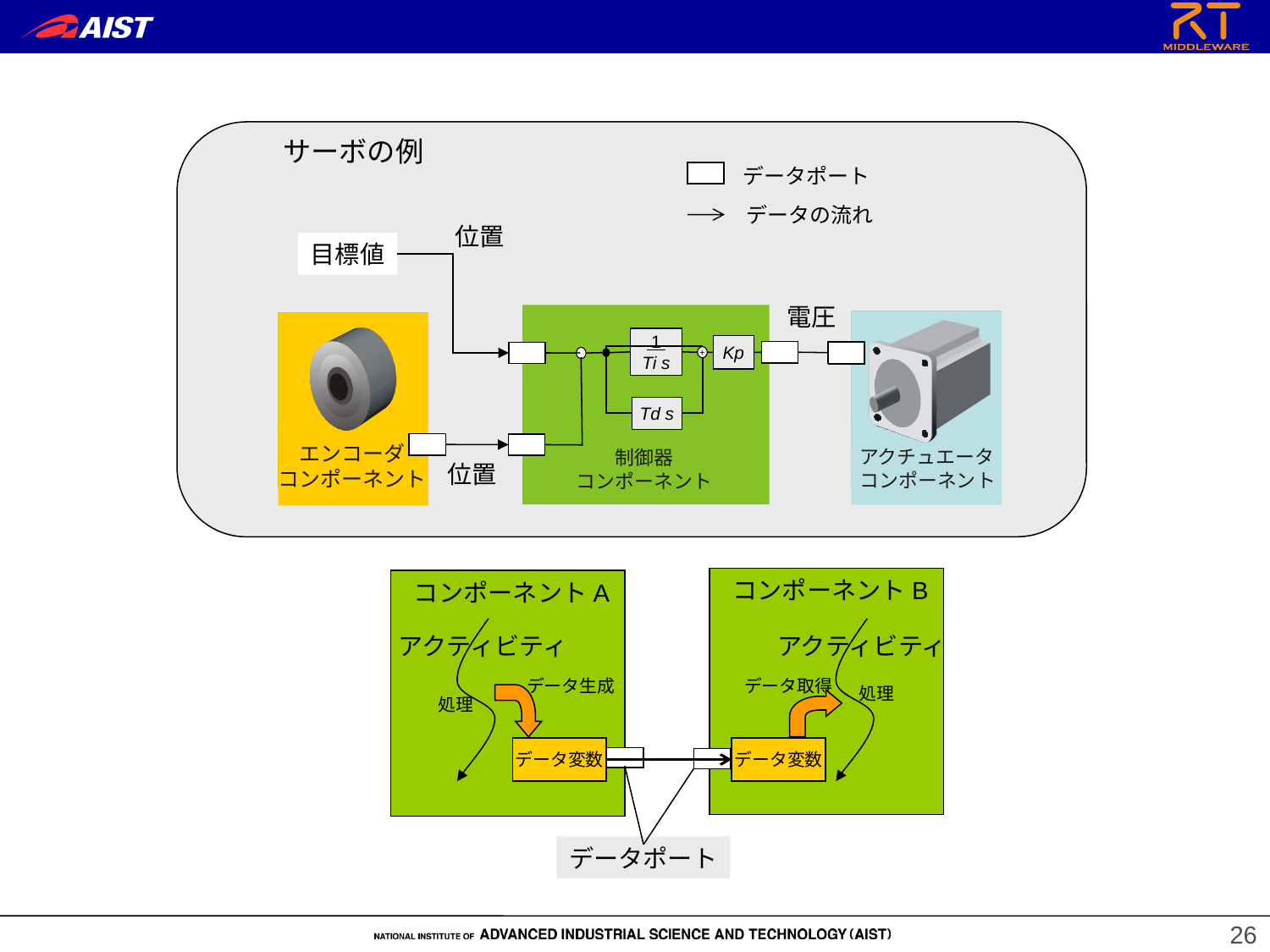

サーボの例
データポート

データの流れ
位置

目標値
電圧

 1
Ti s

-
Kp

+

Td s

エンコーダ
コンポーネント

アクチュエータ
コンポーネント
制御器
コンポーネント

位置

コンポーネントB

コンポーネントA

アクティビティ

アクティビティ
データ生成
データ取得
処理
処理

データ変数
データ変数

データポート
26